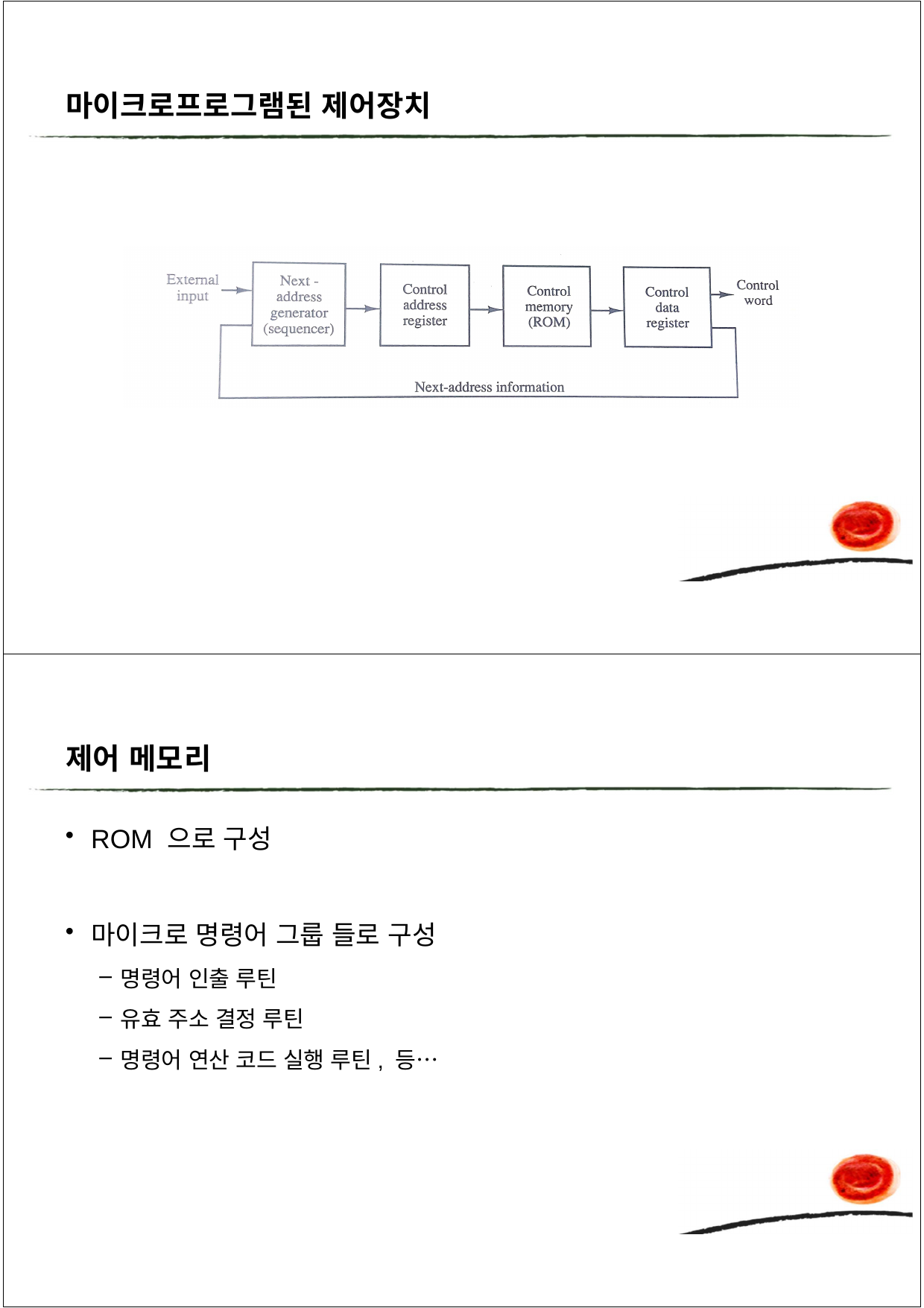

마이크로프로그램된 제어장치

제어 메모리

ROM6  으로 구성

마이크로 명령어 그룹 들로 구성
명령어 인출 루틴
유효 주소 결정 루틴
명령어 연산 코드 실행 루틴, 등…